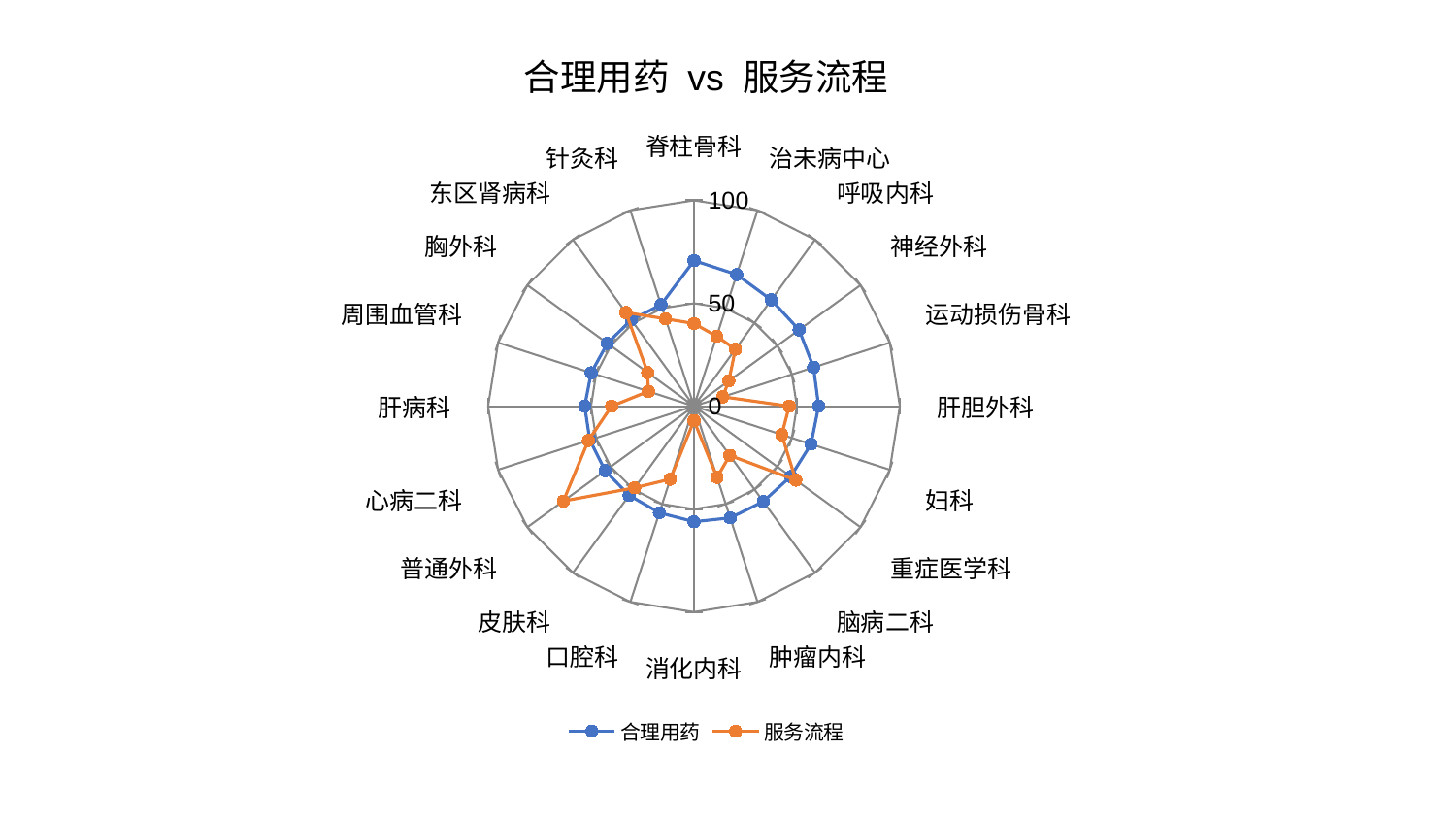

### Chart: 合理用药 vs 服务流程

| Category | 合理用药 | 服务流程 |
|---|---|---|
| 脊柱骨科 | 70.72140282635728 | 40.148850308987804 |
| 治未病中心 | 67.25606919194564 | 35.73152637371214 |
| 呼吸内科 | 63.871995240619 | 34.25496734794331 |
| 神经外科 | 63.12431926445861 | 20.96009607579841 |
| 运动损伤骨科 | 61.08528503771114 | 14.68905563808493 |
| 肝胆外科 | 60.57439929092304 | 46.295136921343186 |
| 妇科 | 59.777460118429 | 44.85552380514751 |
| 重症医学科 | 58.11118317933211 | 61.14123518853105 |
| 脑病二科 | 57.27401497339823 | 29.565926621784072 |
| 肿瘤内科 | 57.056120376206934 | 36.38844780580962 |
| 消化内科 | 56.13973286865171 | 6.99954345871814 |
| 口腔科 | 54.437733321049784 | 37.27552785611081 |
| 皮肤科 | 53.5583514385328 | 49.009932364080605 |
| 普通外科 | 53.33761862892658 | 78.39145071439467 |
| 心病二科 | 53.190561697106546 | 53.906501473462534 |
| 肝病科 | 53.067779492723574 | 40.010947798369756 |
| 周围血管科 | 52.50722505678786 | 23.259722525360985 |
| 胸外科 | 51.991784781033004 | 27.838468655583895 |
| 东区肾病科 | 51.855284755693084 | 56.29593280940472 |
| 针灸科 | 51.82521862863896 | 44.63802186398073 |
58